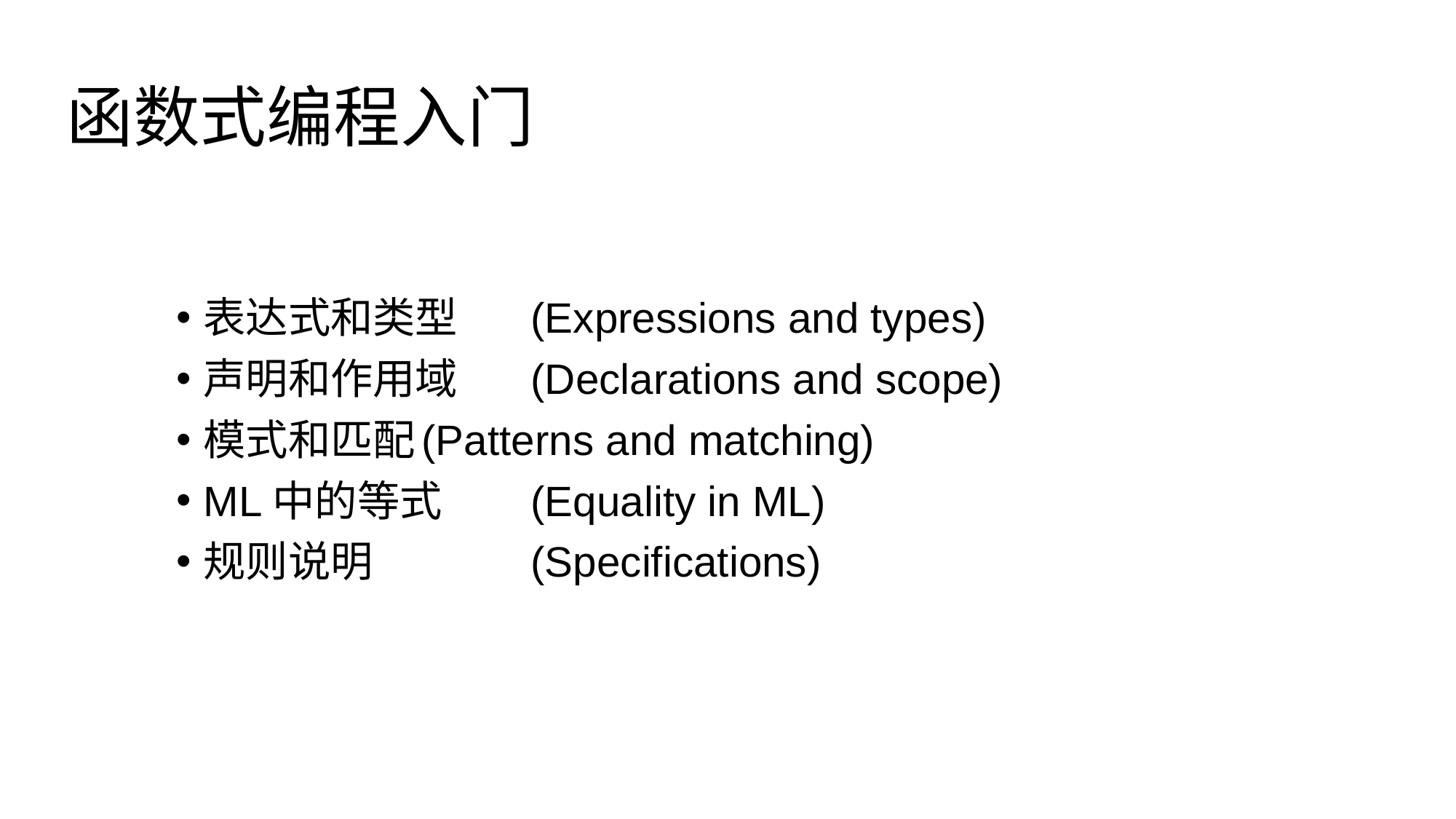

# 函数式编程入门
表达式和类型	(Expressions and types)
声明和作用域	(Declarations and scope)
模式和匹配	(Patterns and matching)
ML中的等式	(Equality in ML)
规则说明		(Specifications)